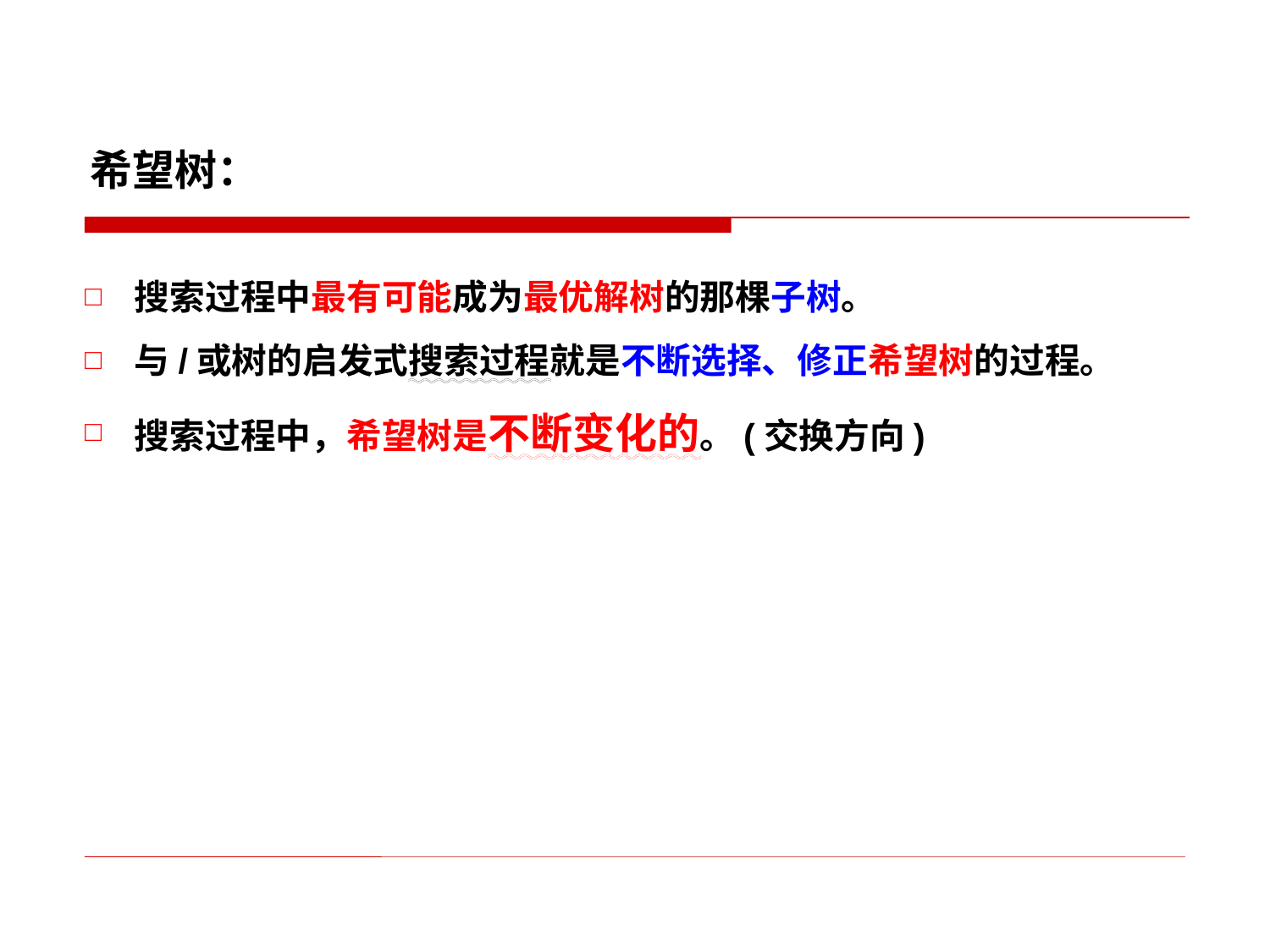

# 希望树：
搜索过程中最有可能成为最优解树的那棵子树。
与/或树的启发式搜索过程就是不断选择、修正希望树的过程。
搜索过程中，希望树是不断变化的。(交换方向)